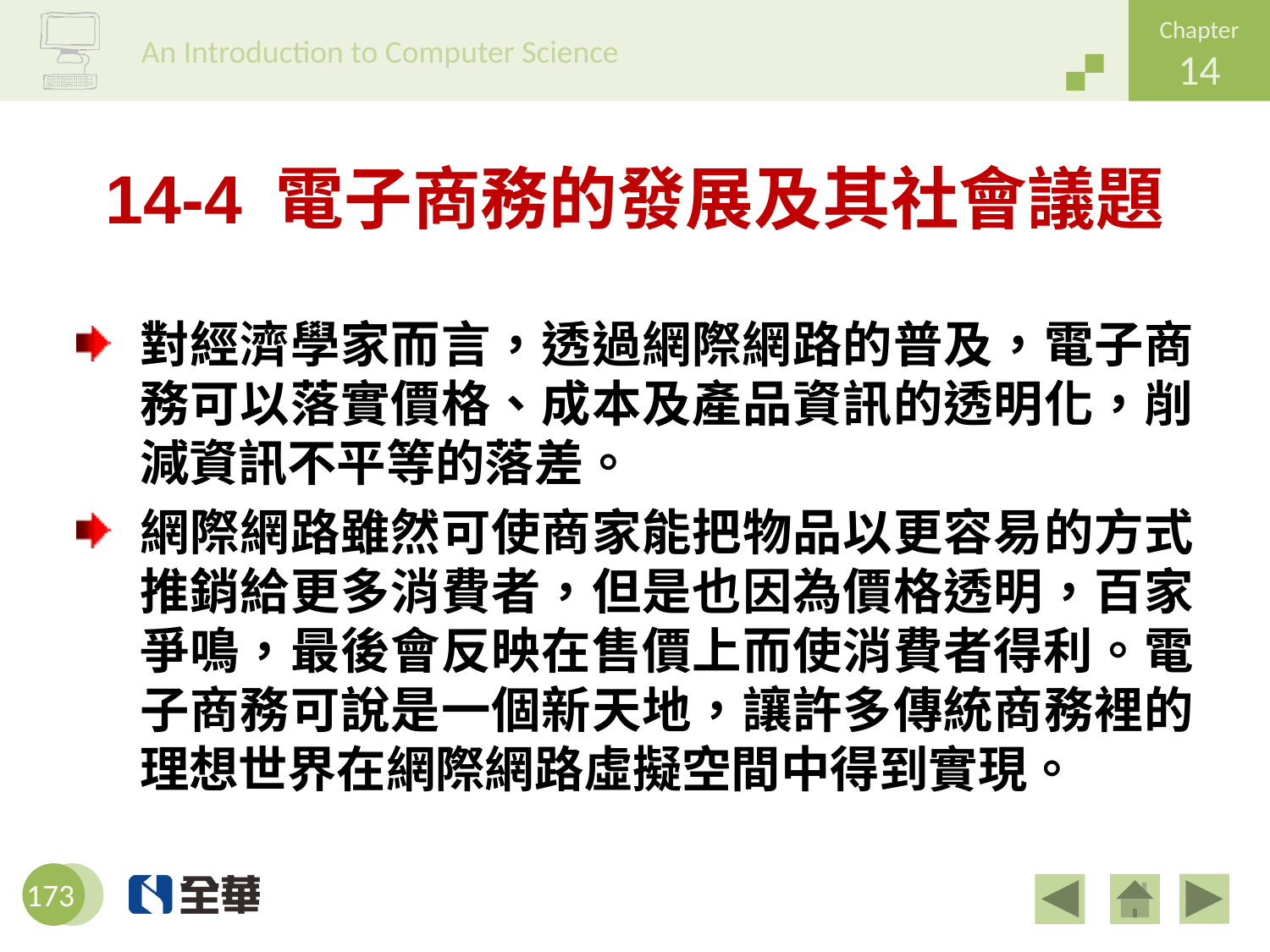

# 14-4 電子商務的發展及其社會議題
對經濟學家而言，透過網際網路的普及，電子商務可以落實價格、成本及產品資訊的透明化，削減資訊不平等的落差。
網際網路雖然可使商家能把物品以更容易的方式推銷給更多消費者，但是也因為價格透明，百家爭鳴，最後會反映在售價上而使消費者得利。電子商務可說是一個新天地，讓許多傳統商務裡的理想世界在網際網路虛擬空間中得到實現。